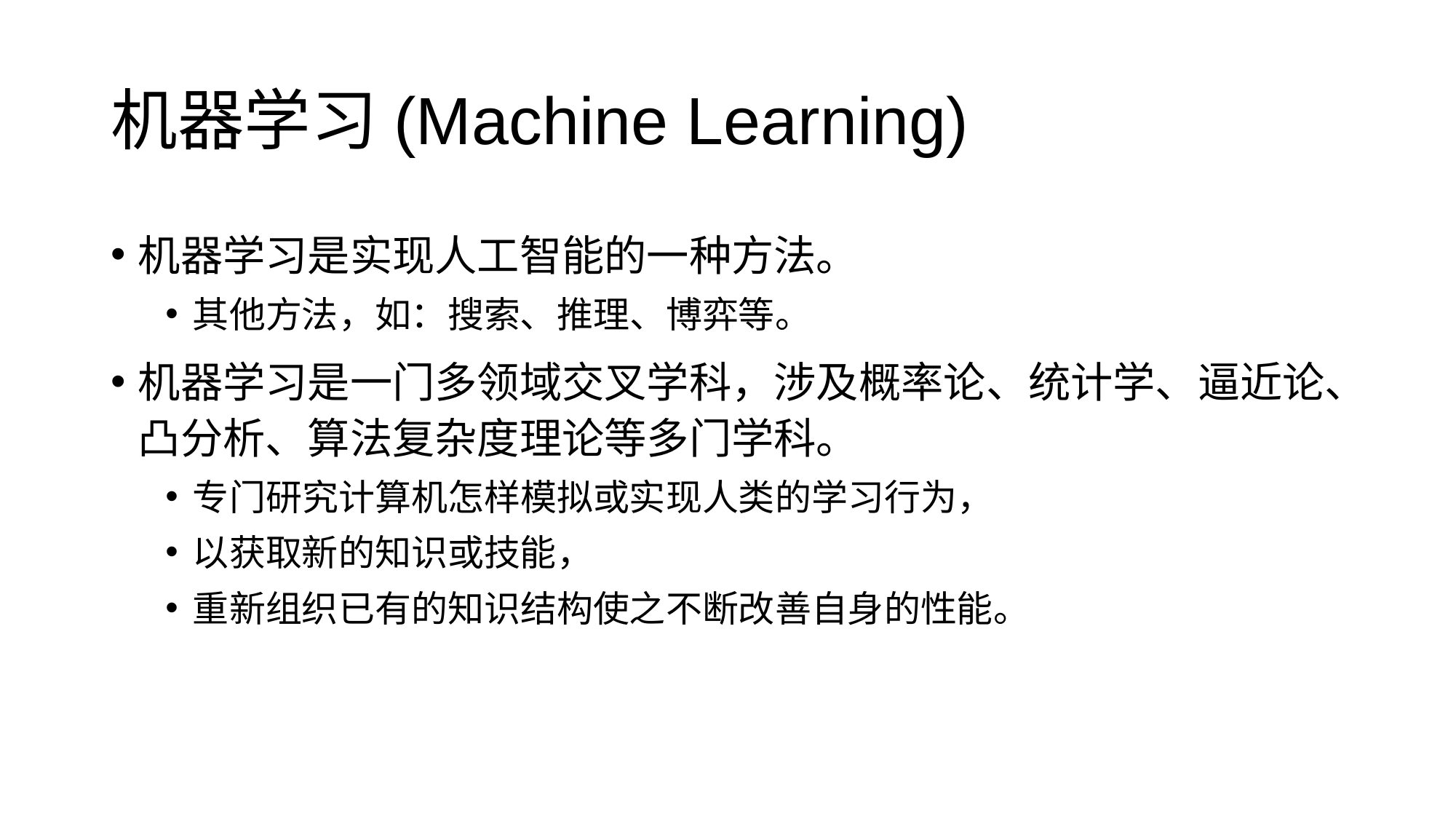

# 机器学习(Machine Learning)
机器学习是实现人工智能的一种方法。
其他方法，如：搜索、推理、博弈等。
机器学习是一门多领域交叉学科，涉及概率论、统计学、逼近论、凸分析、算法复杂度理论等多门学科。
专门研究计算机怎样模拟或实现人类的学习行为，
以获取新的知识或技能，
重新组织已有的知识结构使之不断改善自身的性能。